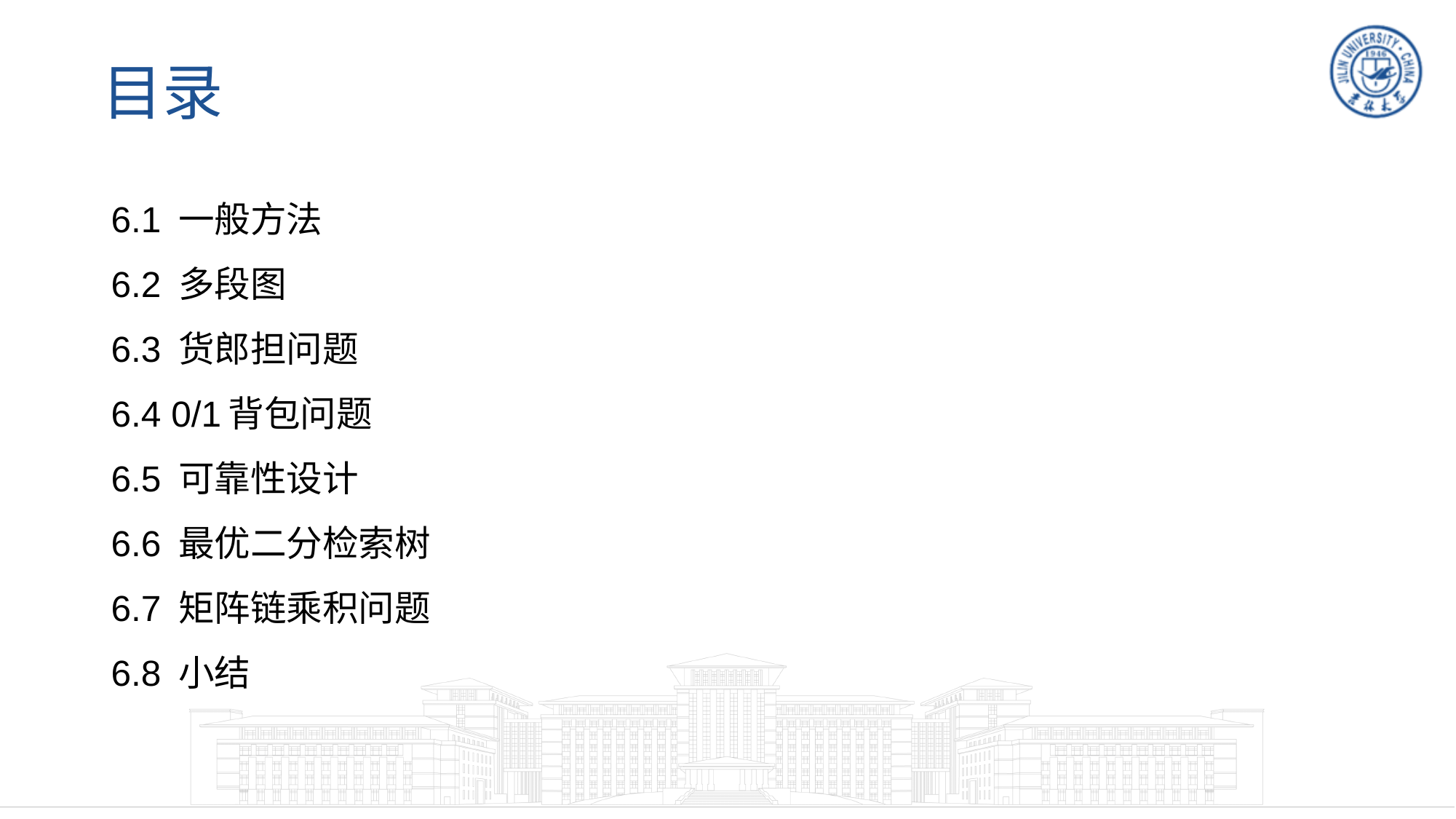

# 目录
6.1 一般方法
6.2 多段图
6.3 货郎担问题
6.4 0/1背包问题
6.5 可靠性设计
6.6 最优二分检索树
6.7 矩阵链乘积问题
6.8 小结

2